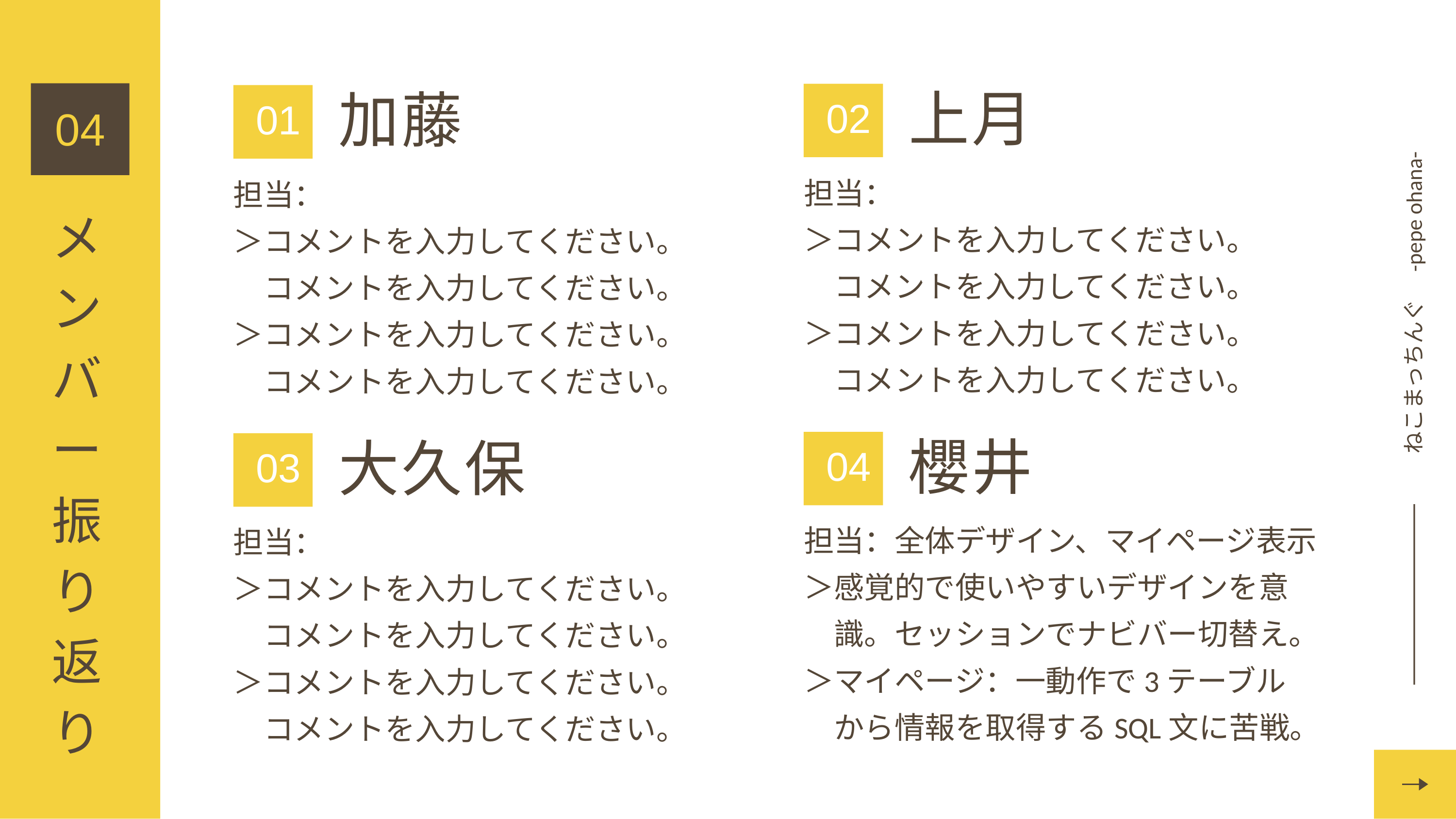

上月
加藤

04
ねこまっちんぐ　-pepe ohana-

02
01
担当：
＞コメントを入力してください。
　コメントを入力してください。
＞コメントを入力してください。
　コメントを入力してください。
担当：
＞コメントを入力してください。
　コメントを入力してください。
＞コメントを入力してください。
　コメントを入力してください。
メンバー振り返り
櫻井
大久保

04
04
03
担当：全体デザイン、マイページ表示
＞感覚的で使いやすいデザインを意
　識。セッションでナビバー切替え。
＞マイページ：一動作で3テーブル
　から情報を取得するSQL文に苦戦。
担当：
＞コメントを入力してください。
　コメントを入力してください。
＞コメントを入力してください。
　コメントを入力してください。